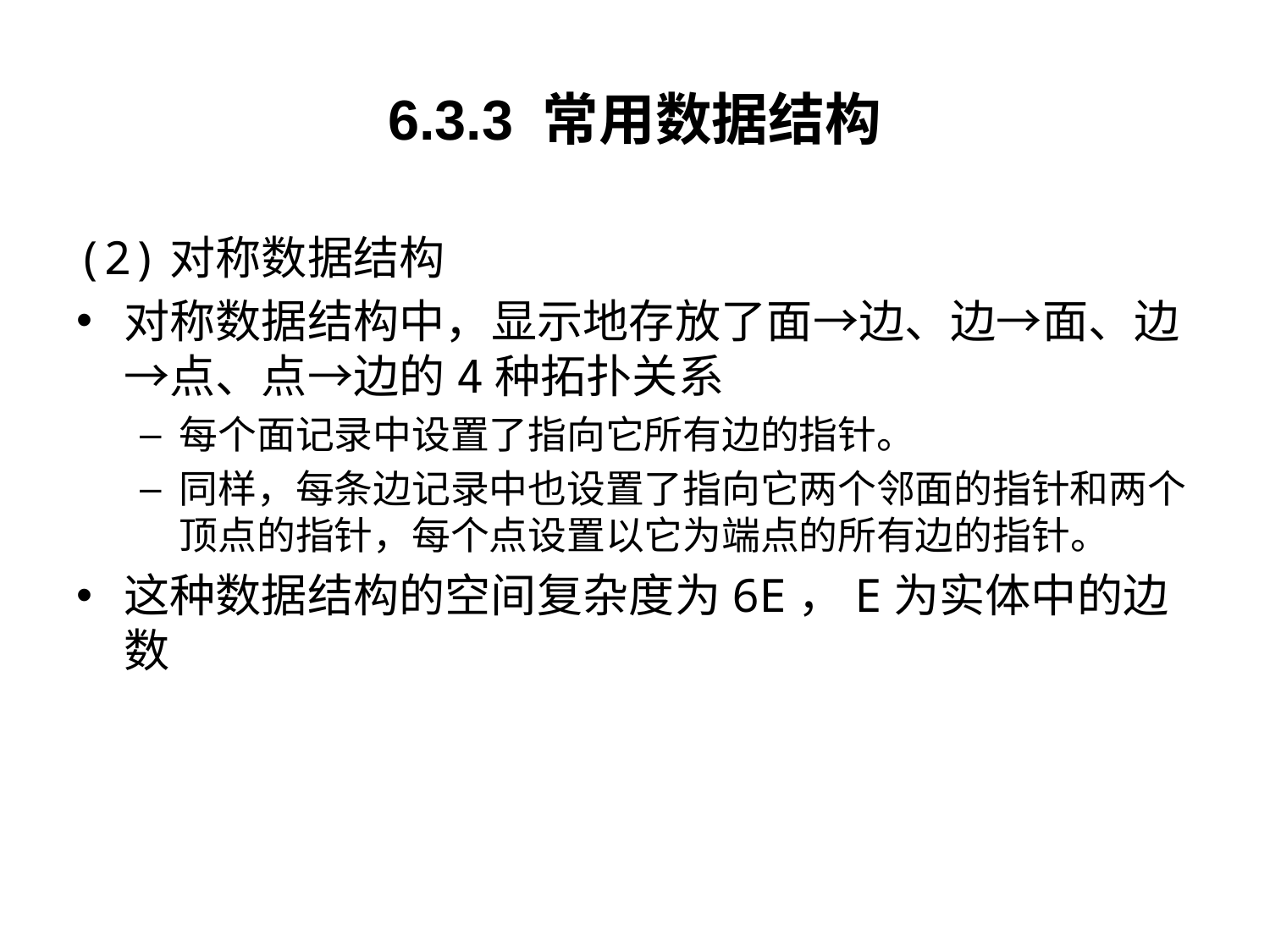

6.3.3 常用数据结构
(2)对称数据结构
对称数据结构中，显示地存放了面→边、边→面、边→点、点→边的4种拓扑关系
每个面记录中设置了指向它所有边的指针。
同样，每条边记录中也设置了指向它两个邻面的指针和两个顶点的指针，每个点设置以它为端点的所有边的指针。
这种数据结构的空间复杂度为6E，E为实体中的边数